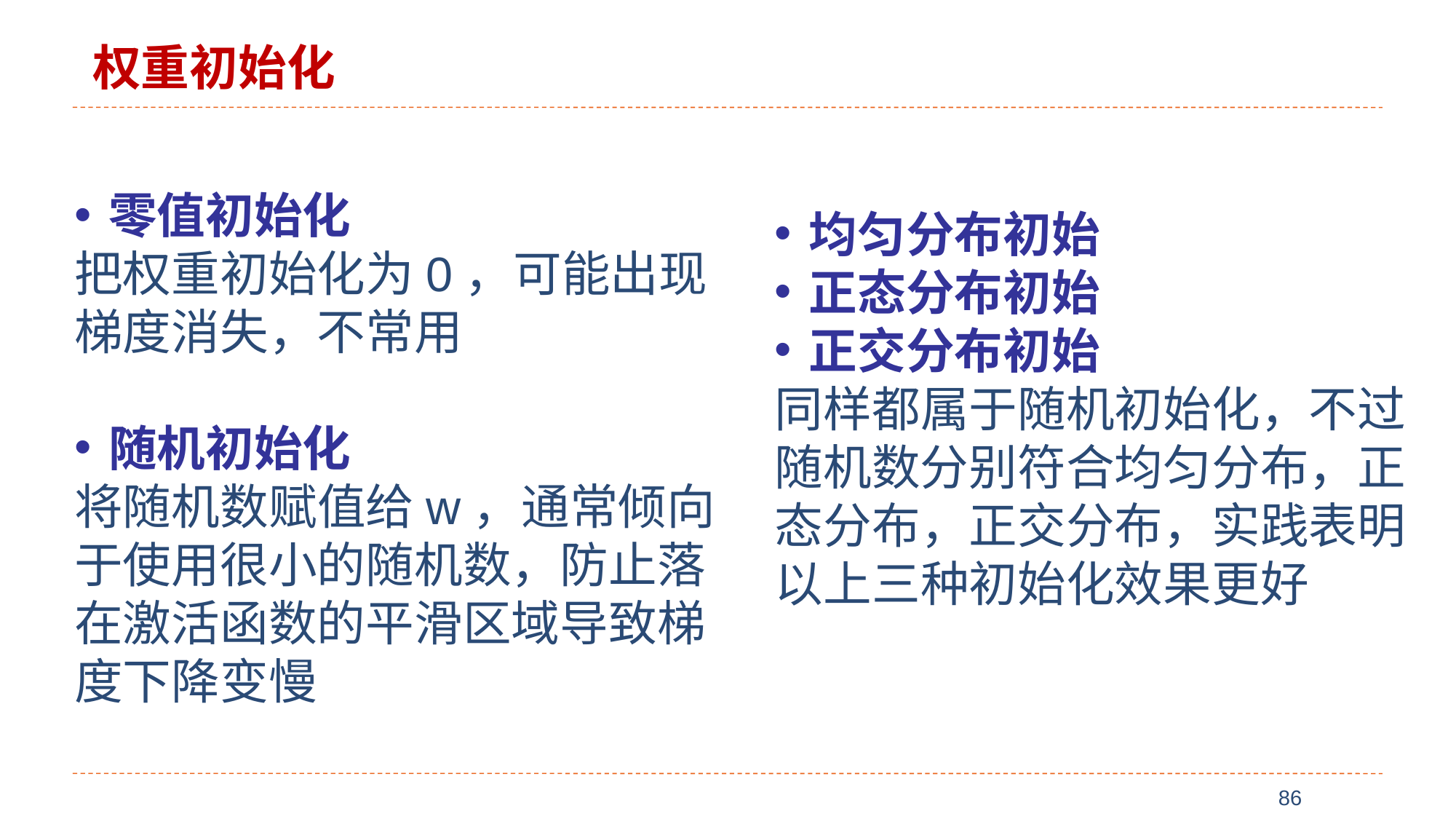

权重初始化
零值初始化
把权重初始化为0，可能出现梯度消失，不常用

随机初始化
将随机数赋值给w，通常倾向于使用很小的随机数，防止落在激活函数的平滑区域导致梯度下降变慢
均匀分布初始
正态分布初始
正交分布初始
同样都属于随机初始化，不过随机数分别符合均匀分布，正态分布，正交分布，实践表明以上三种初始化效果更好